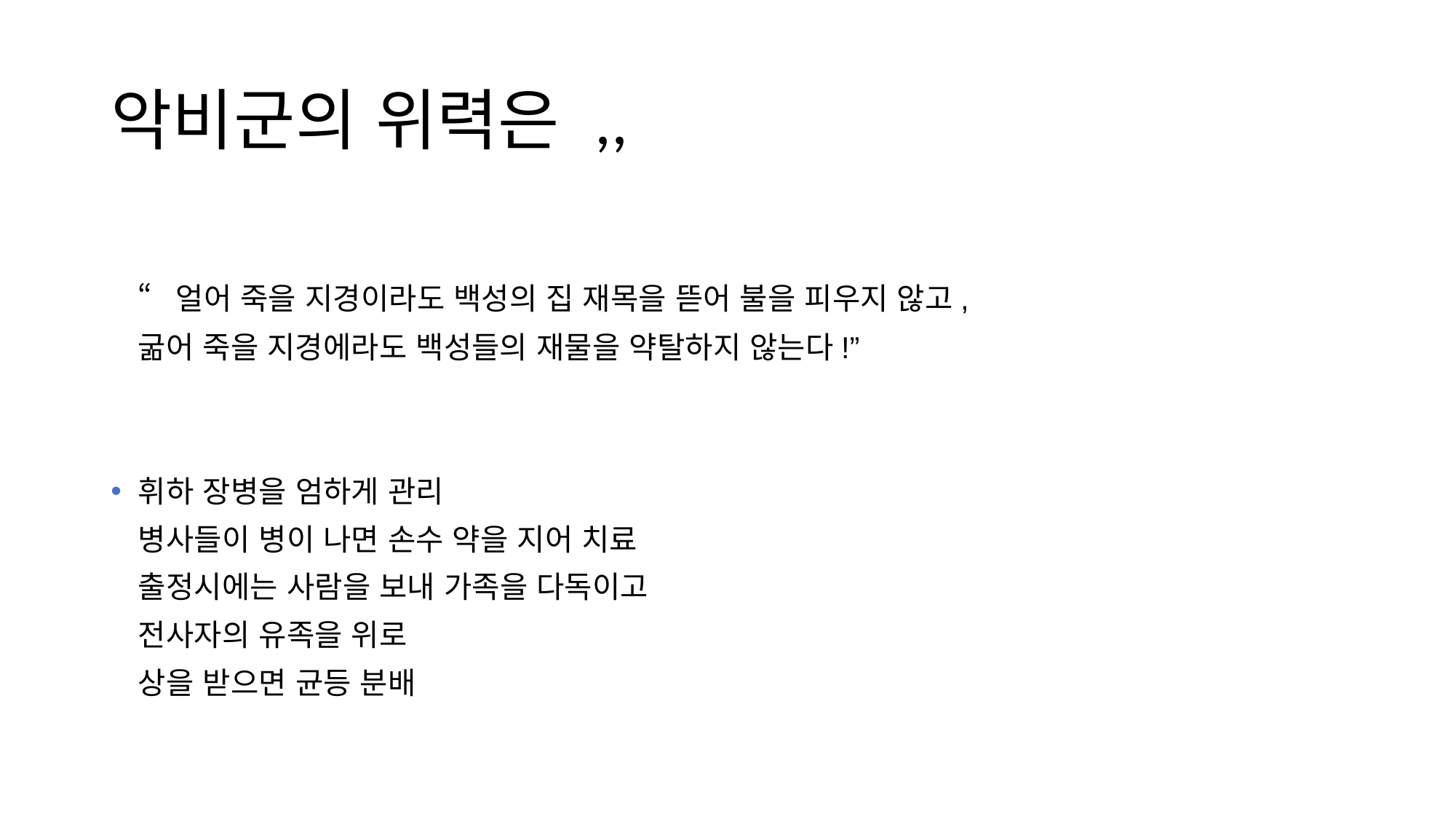

# 악비군의 위력은 ,,

	“얼어 죽을 지경이라도 백성의 집 재목을 뜯어 불을 피우지 않고,
	굶어 죽을 지경에라도 백성들의 재물을 약탈하지 않는다!”

휘하 장병을 엄하게 관리
	병사들이 병이 나면 손수 약을 지어 치료
	출정시에는 사람을 보내 가족을 다독이고
	전사자의 유족을 위로
	상을 받으면 균등 분배